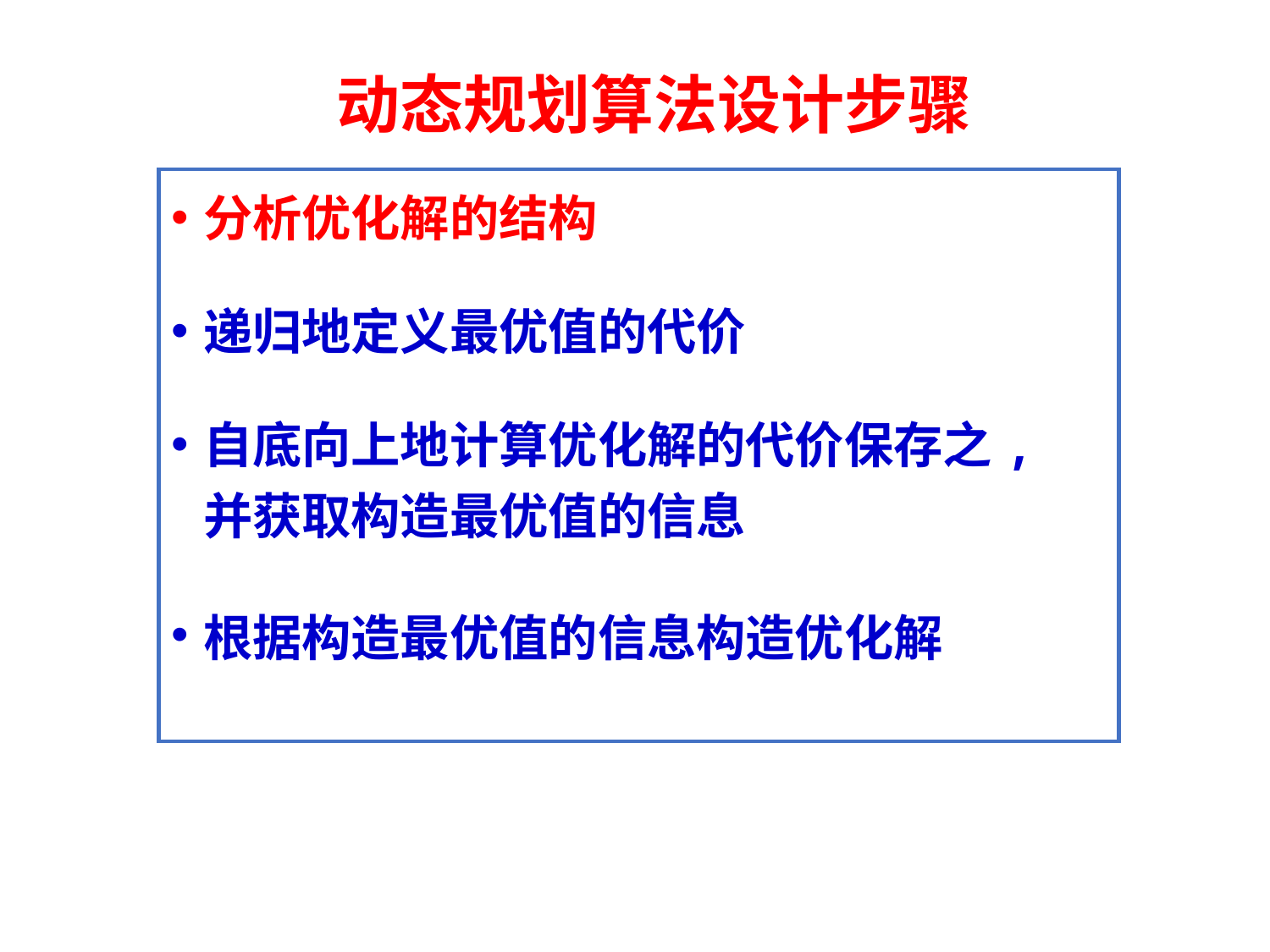

动态规划算法设计步骤
分析优化解的结构
递归地定义最优值的代价
自底向上地计算优化解的代价保存之, 并获取构造最优值的信息
根据构造最优值的信息构造优化解